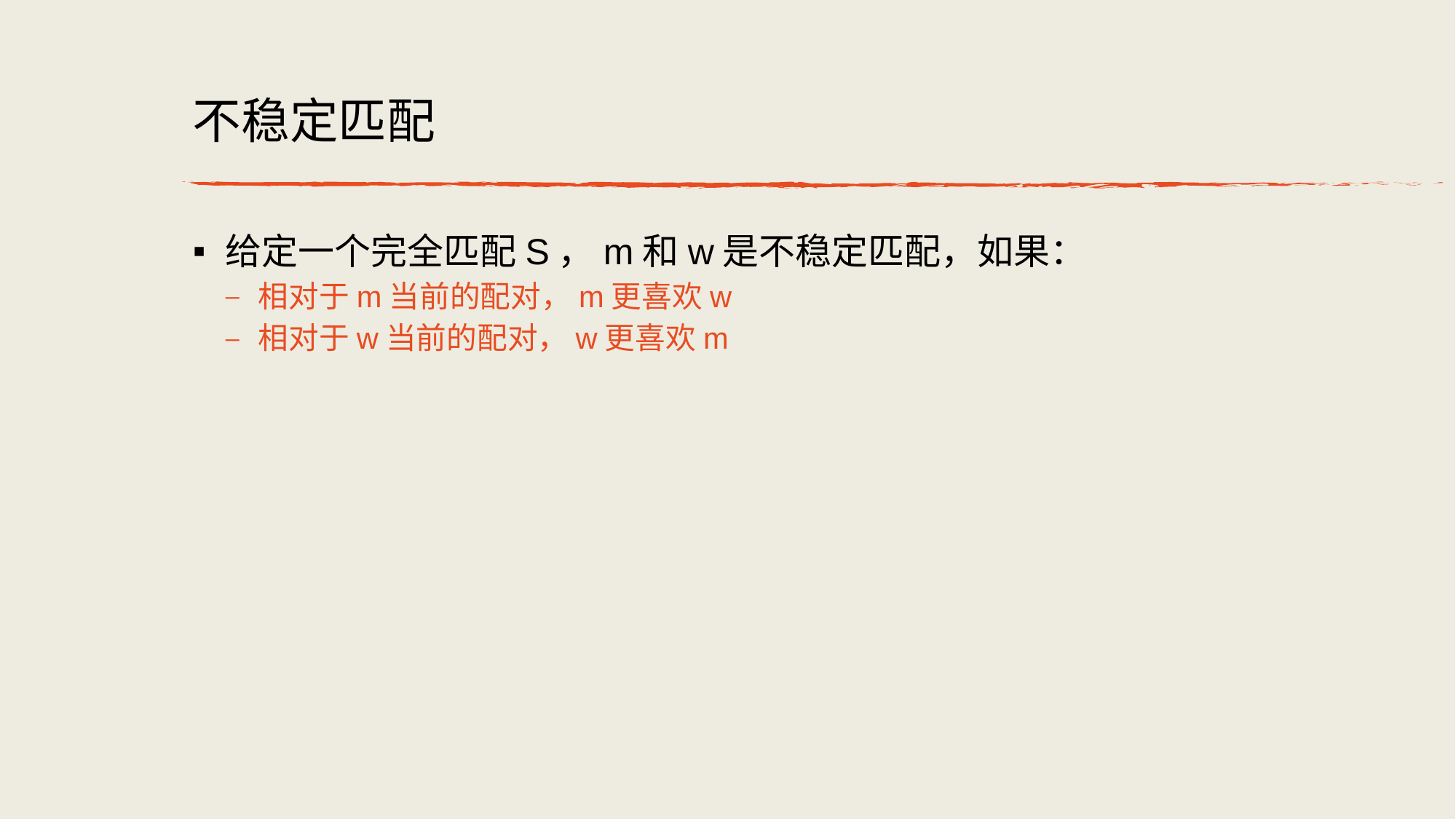

# 不稳定匹配
给定一个完全匹配S，m和w是不稳定匹配，如果：
相对于m当前的配对，m更喜欢w
相对于w当前的配对，w更喜欢m